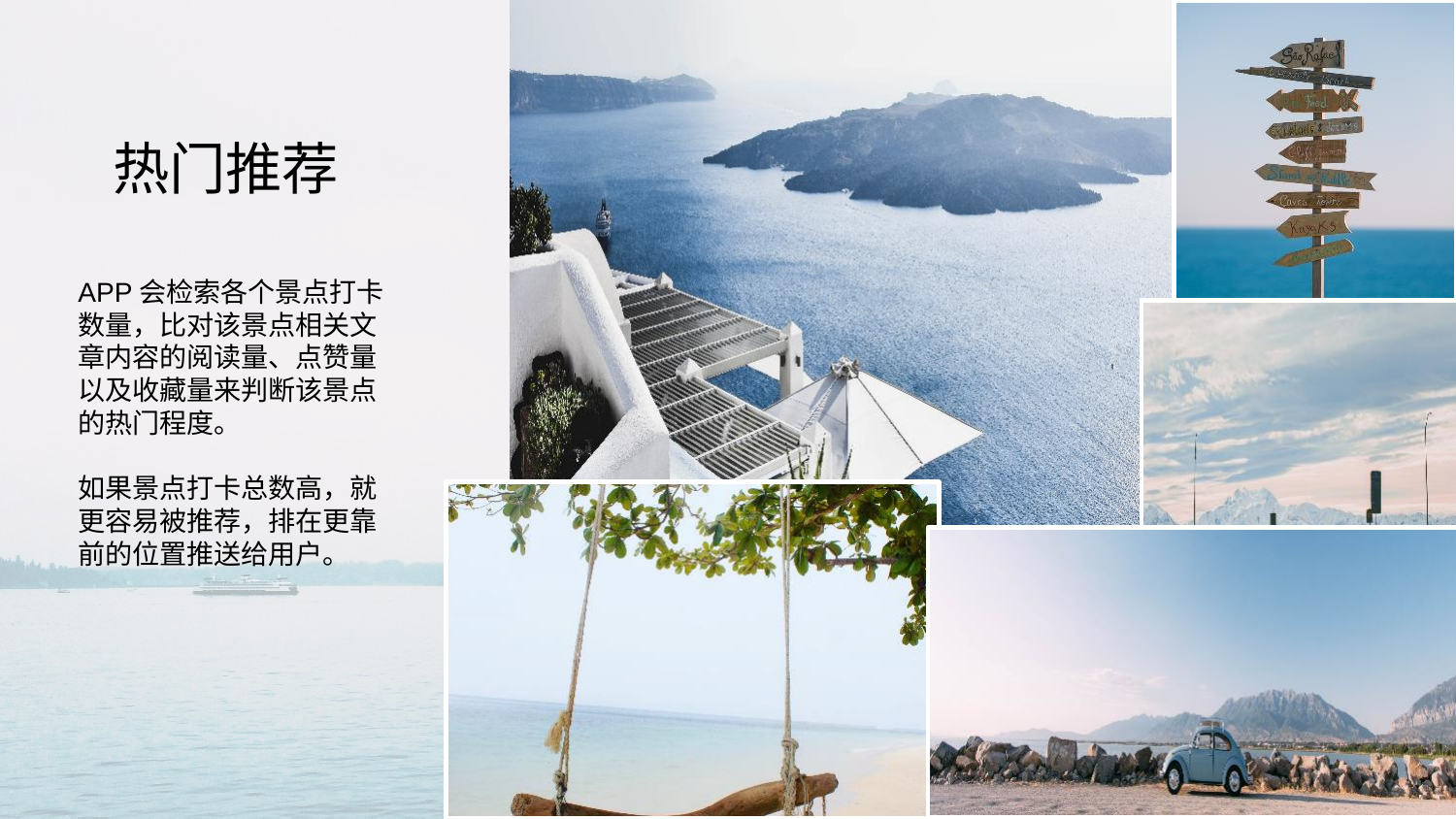

热门推荐
APP会检索各个景点打卡数量，比对该景点相关文章内容的阅读量、点赞量以及收藏量来判断该景点的热门程度。

如果景点打卡总数高，就更容易被推荐，排在更靠前的位置推送给用户。